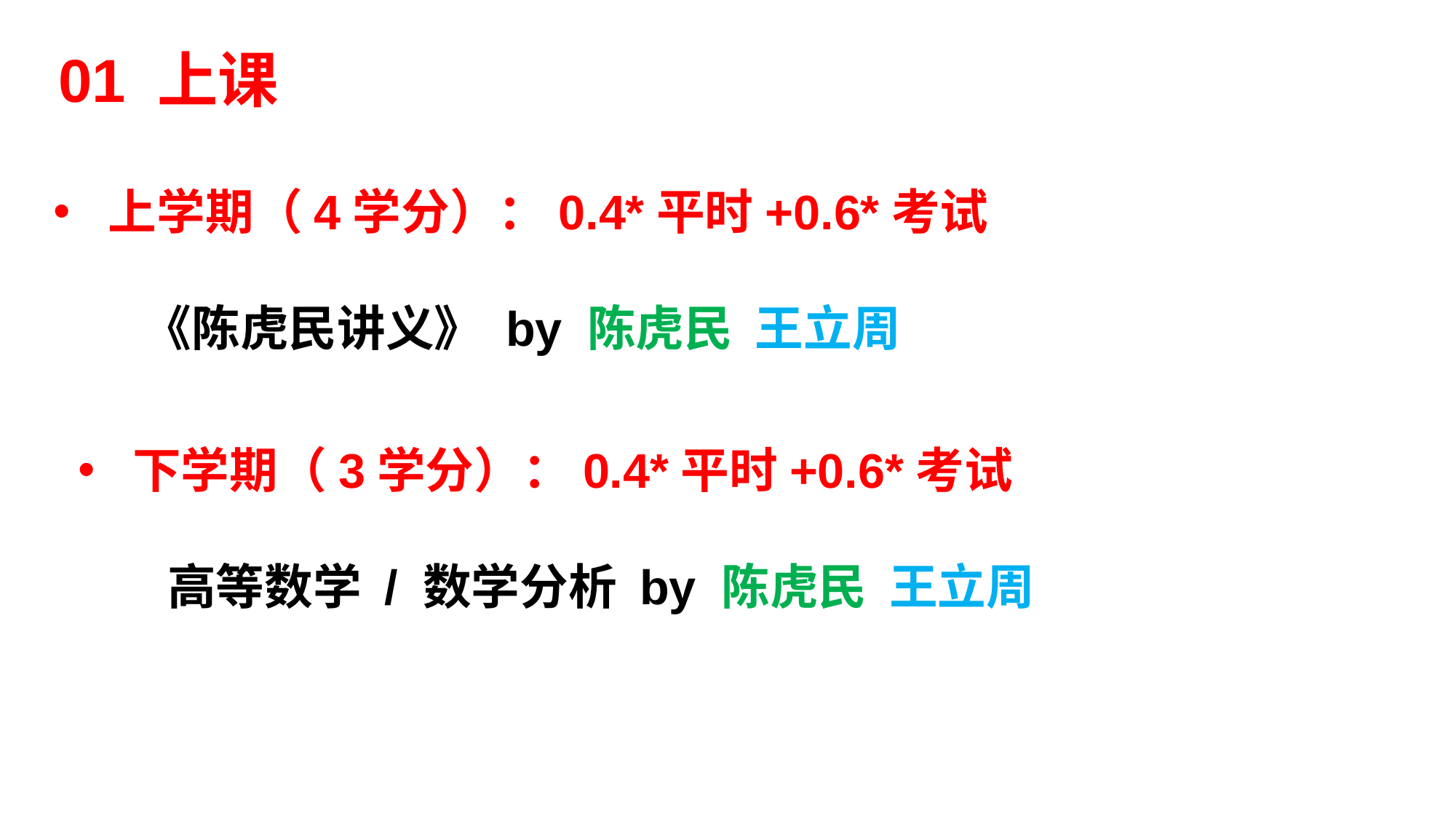

01 上课
上学期（4学分）：0.4*平时+0.6*考试

       《陈虎民讲义》 by 陈虎民  王立周
下学期（3学分）：0.4*平时+0.6*考试

       高等数学 / 数学分析 by 陈虎民  王立周